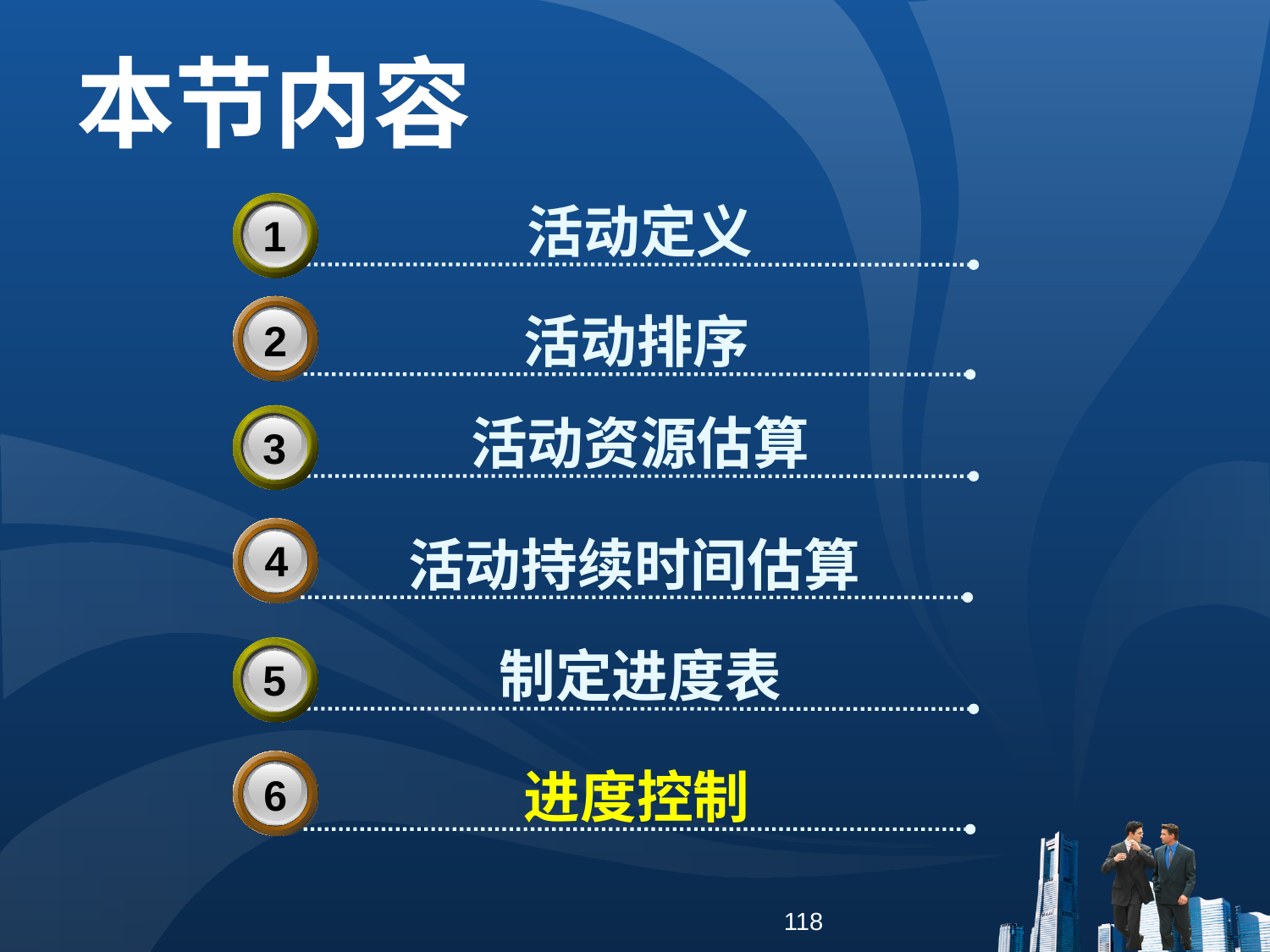

本节内容
活动定义

3

1

活动排序
2

活动资源估算

3

3

活动持续时间估算
4

制定进度表

3

5

进度控制
6

118